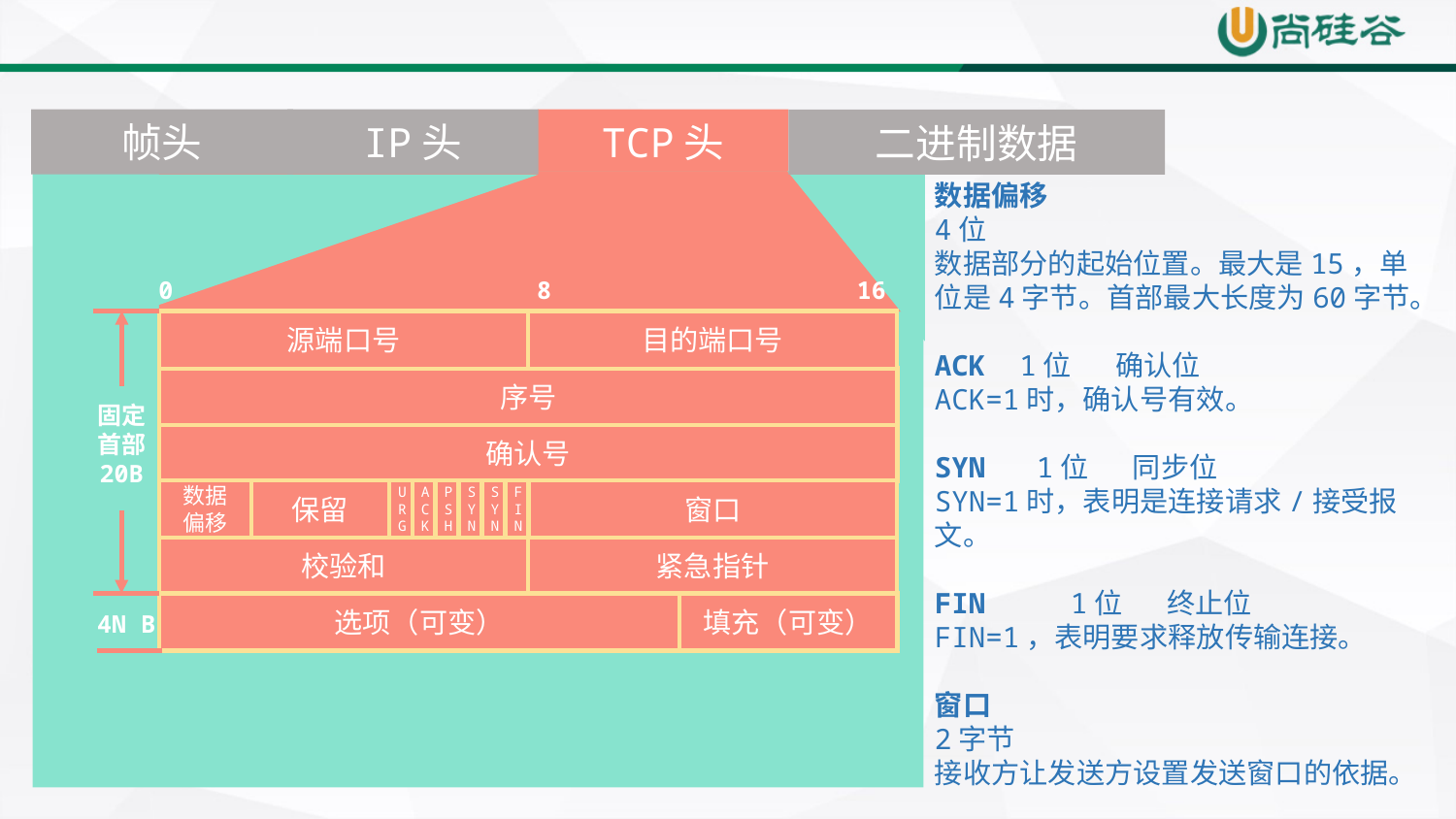

帧头
IP头
TCP头
二进制数据
数据偏移
4位
数据部分的起始位置。最大是15，单位是4字节。首部最大长度为60字节。

ACK  1位       确认位
ACK=1时，确认号有效。

SYN   1位       同步位
SYN=1时，表明是连接请求/接受报文。

FIN     1位       终止位
FIN=1，表明要求释放传输连接。

窗口
2字节
接收方让发送方设置发送窗口的依据。

0                         8                     16                      24                         32
源端口号
目的端口号
序号
固定
首部
20B
确认号
数据偏移
保留
URG
ACK
PSH
SYN
SYN
FIN
窗口
校验和
紧急指针
4N B
选项（可变）
填充（可变）